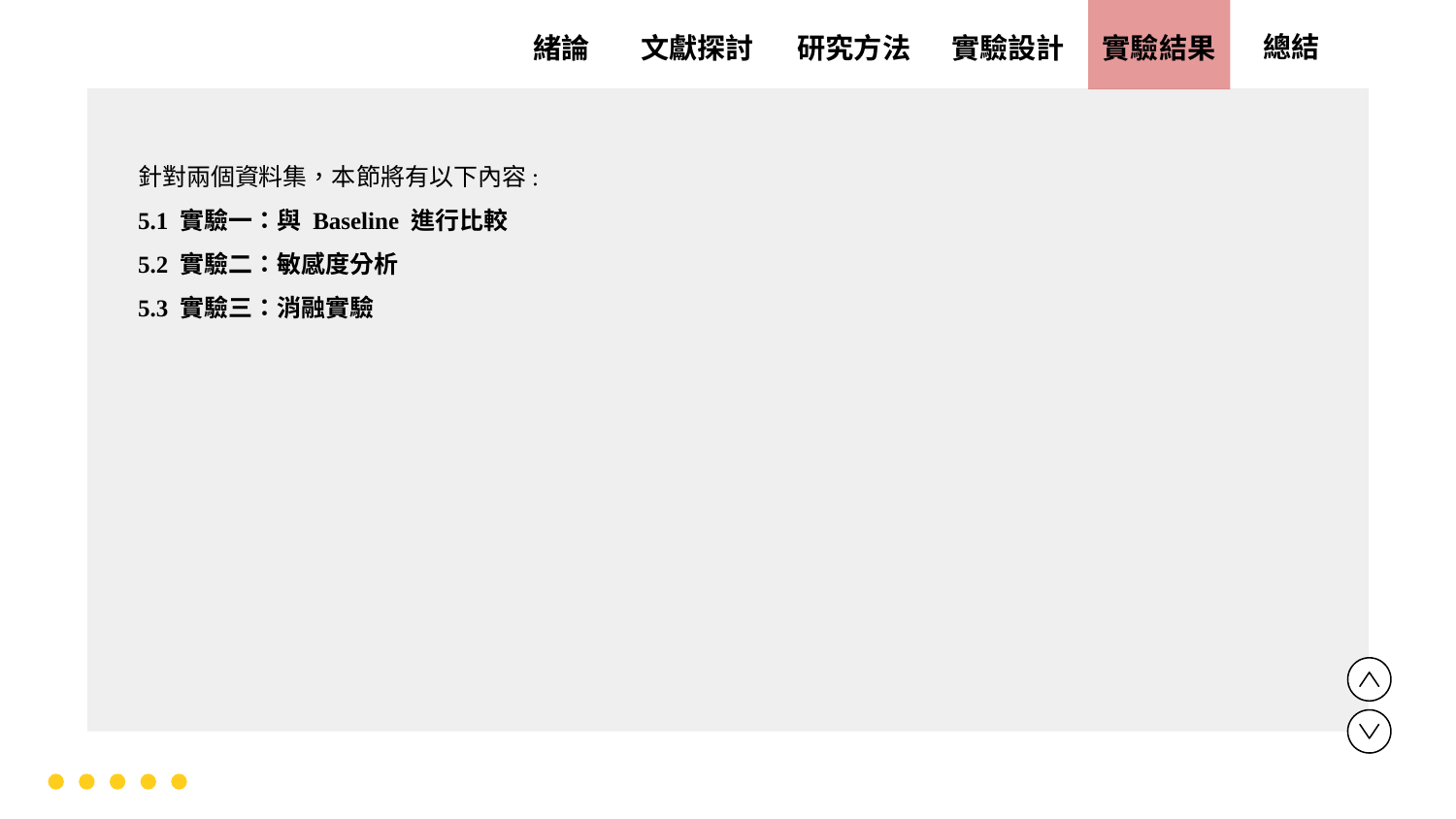

實驗設計
實驗結果
文獻探討
總結
緒論
研究方法
針對兩個資料集，本節將有以下內容:
5.1 實驗一：與 Baseline 進行比較
5.2 實驗二：敏感度分析
5.3 實驗三：消融實驗